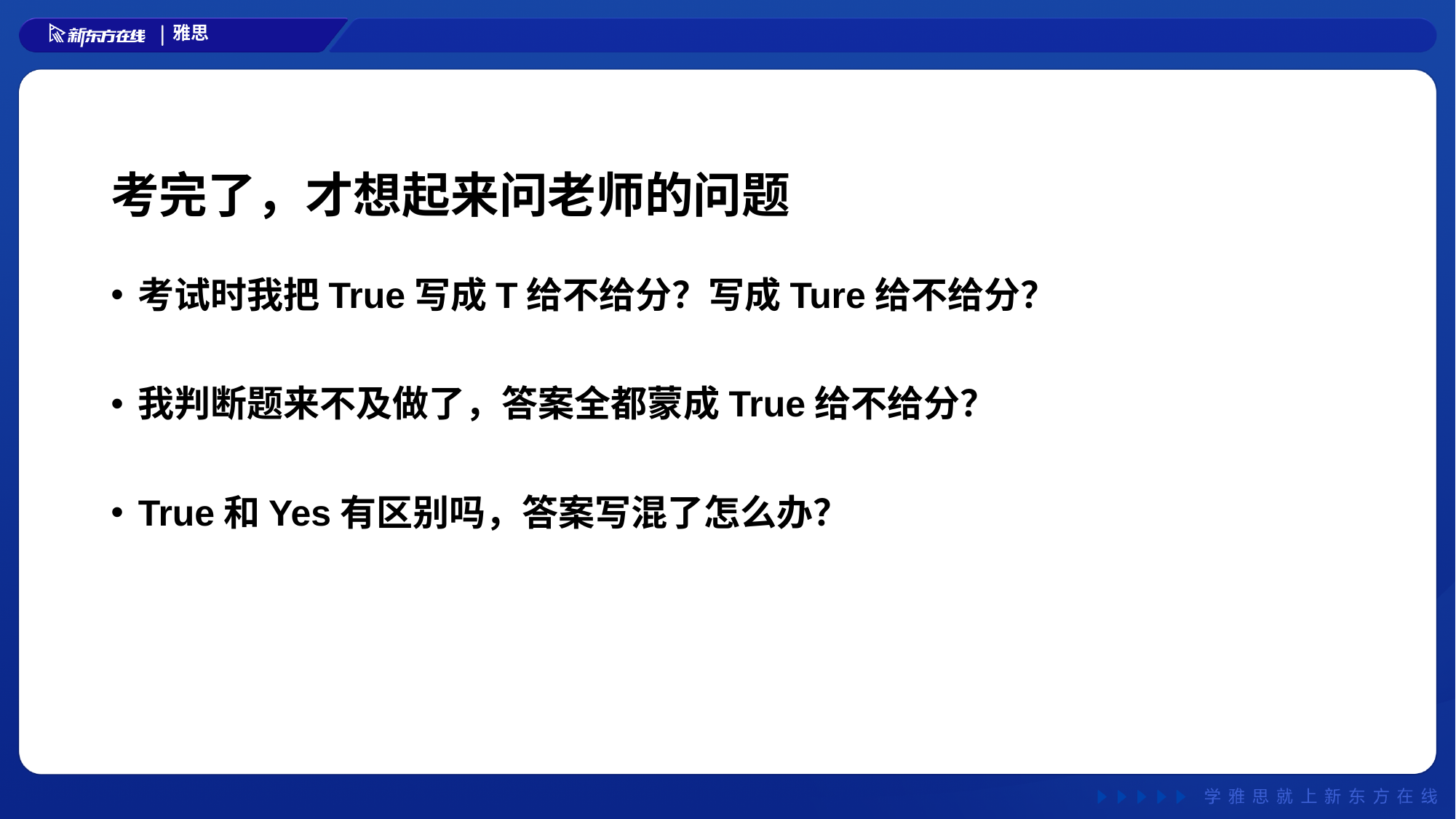

# 考完了，才想起来问老师的问题
考试时我把True写成T给不给分？写成Ture给不给分？

我判断题来不及做了，答案全都蒙成True给不给分？

True和Yes有区别吗，答案写混了怎么办？